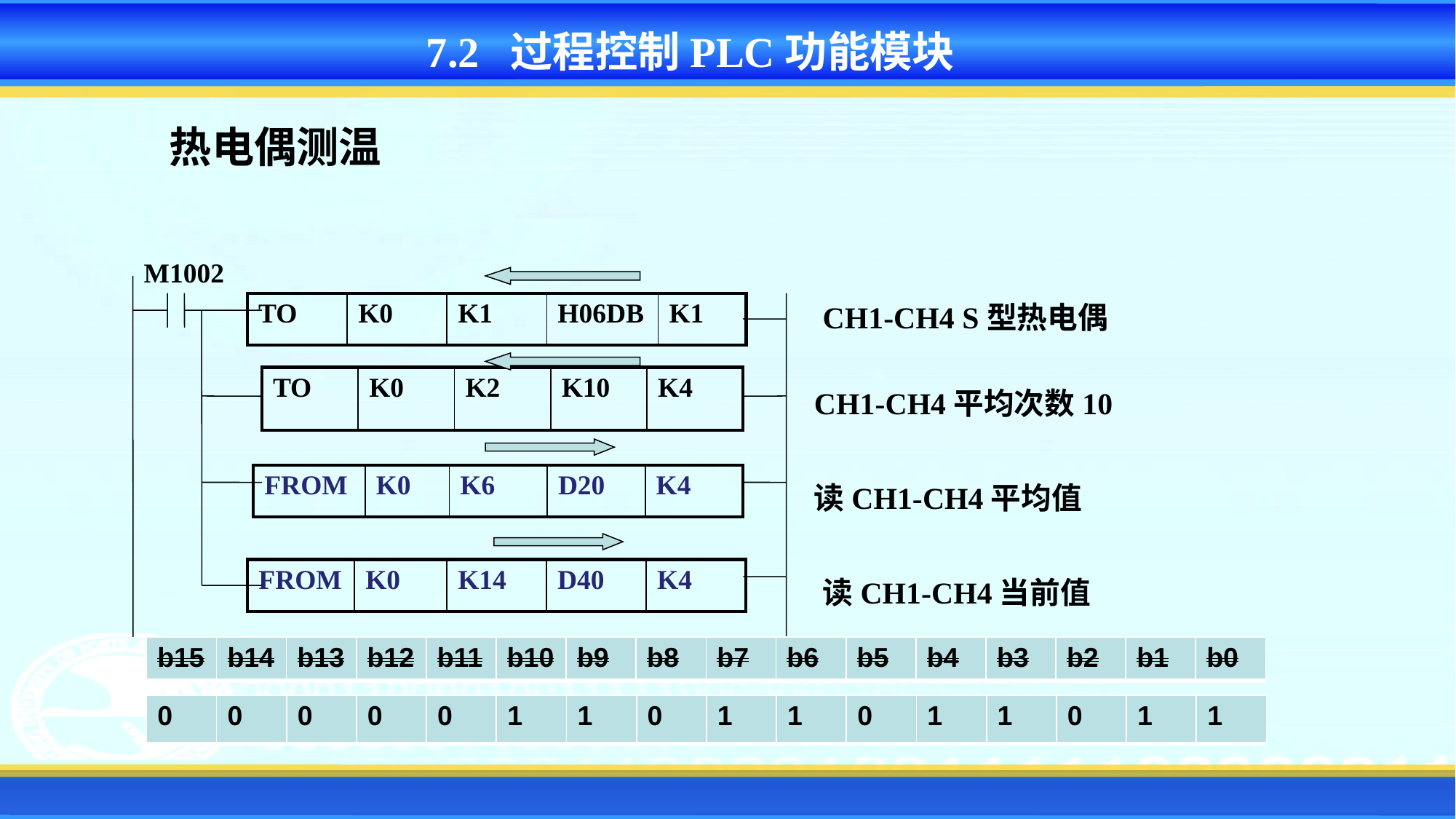

7.2  过程控制PLC功能模块
热电偶测温
M1002

| TO | K0 | K1 | H06DB | K1 |
| --- | --- | --- | --- | --- |

CH1-CH4 S型热电偶

| TO | K0 | K2 | K10 | K4 |
| --- | --- | --- | --- | --- |
CH1-CH4平均次数10

| FROM | K0 | K6 | D20 | K4 |
| --- | --- | --- | --- | --- |
读CH1-CH4平均值

| FROM | K0 | K14 | D40 | K4 |
| --- | --- | --- | --- | --- |
读CH1-CH4当前值

| b15 | b14 | b13 | b12 | b11 | b10 | b9 | b8 | b7 | b6 | b5 | b4 | b3 | b2 | b1 | b0 |
| --- | --- | --- | --- | --- | --- | --- | --- | --- | --- | --- | --- | --- | --- | --- | --- |
| 0 | 0 | 0 | 0 | 0 | 1 | 1 | 0 | 1 | 1 | 0 | 1 | 1 | 0 | 1 | 1 |
| --- | --- | --- | --- | --- | --- | --- | --- | --- | --- | --- | --- | --- | --- | --- | --- |